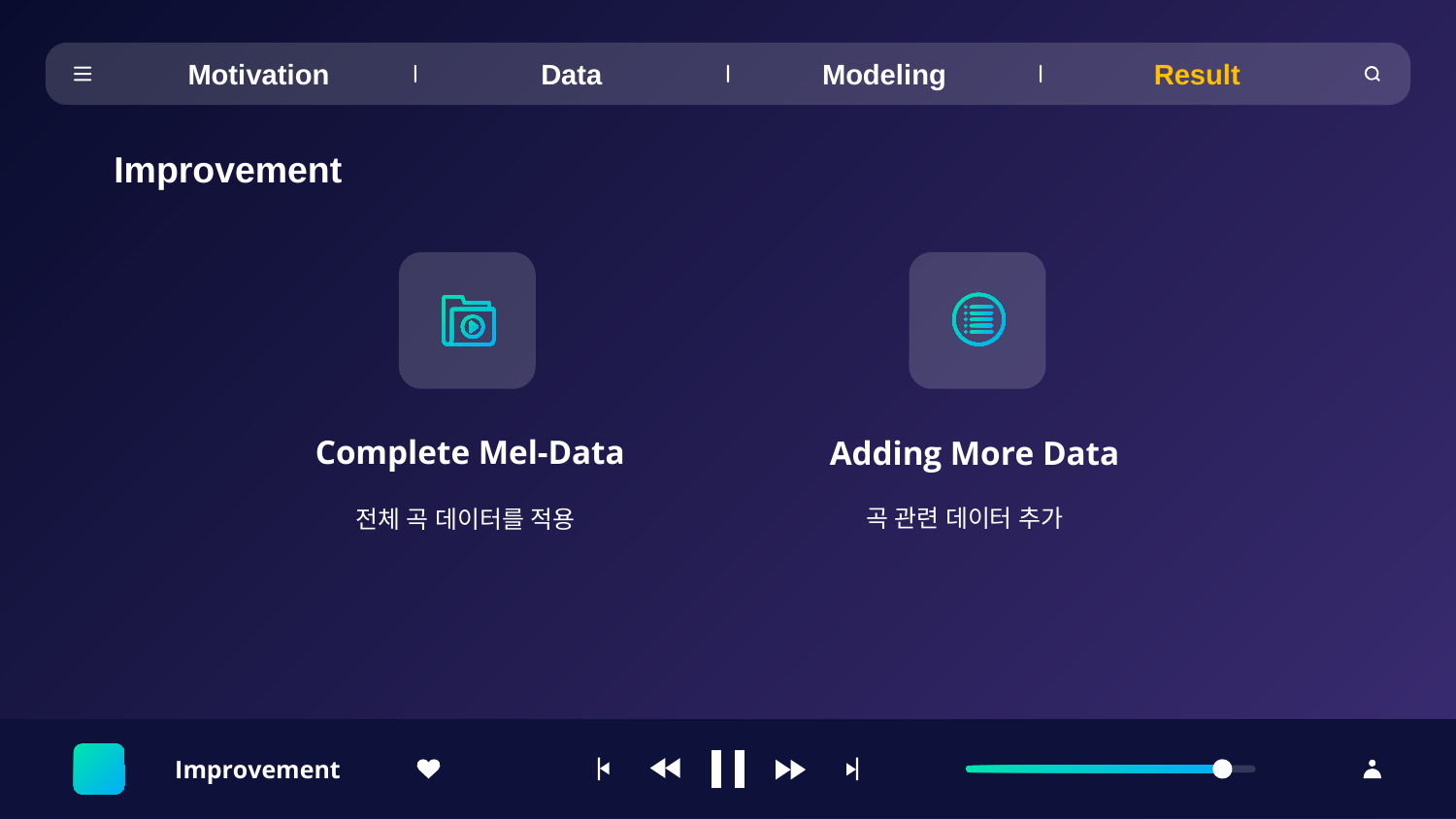

Motivation
Data
Modeling
Result
Improvement

# Complete Mel-Data
Adding More Data
곡 관련 데이터 추가
전체 곡 데이터를 적용
Improvement